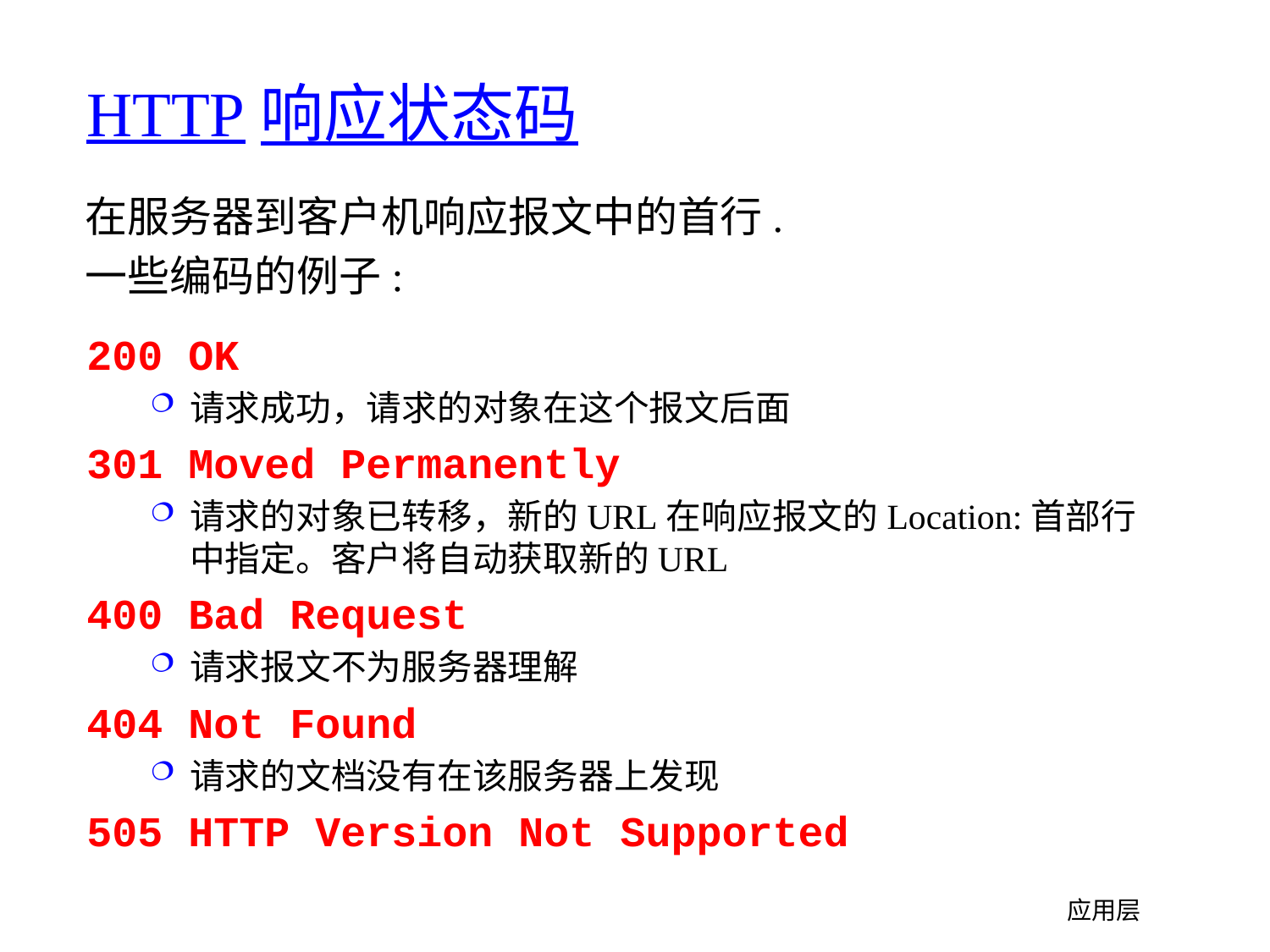

# HTTP响应状态码
在服务器到客户机响应报文中的首行.
一些编码的例子:
200 OK
请求成功，请求的对象在这个报文后面
301 Moved Permanently
请求的对象已转移，新的URL在响应报文的Location:首部行中指定。客户将自动获取新的URL
400 Bad Request
请求报文不为服务器理解
404 Not Found
请求的文档没有在该服务器上发现
505 HTTP Version Not Supported
应用层
36